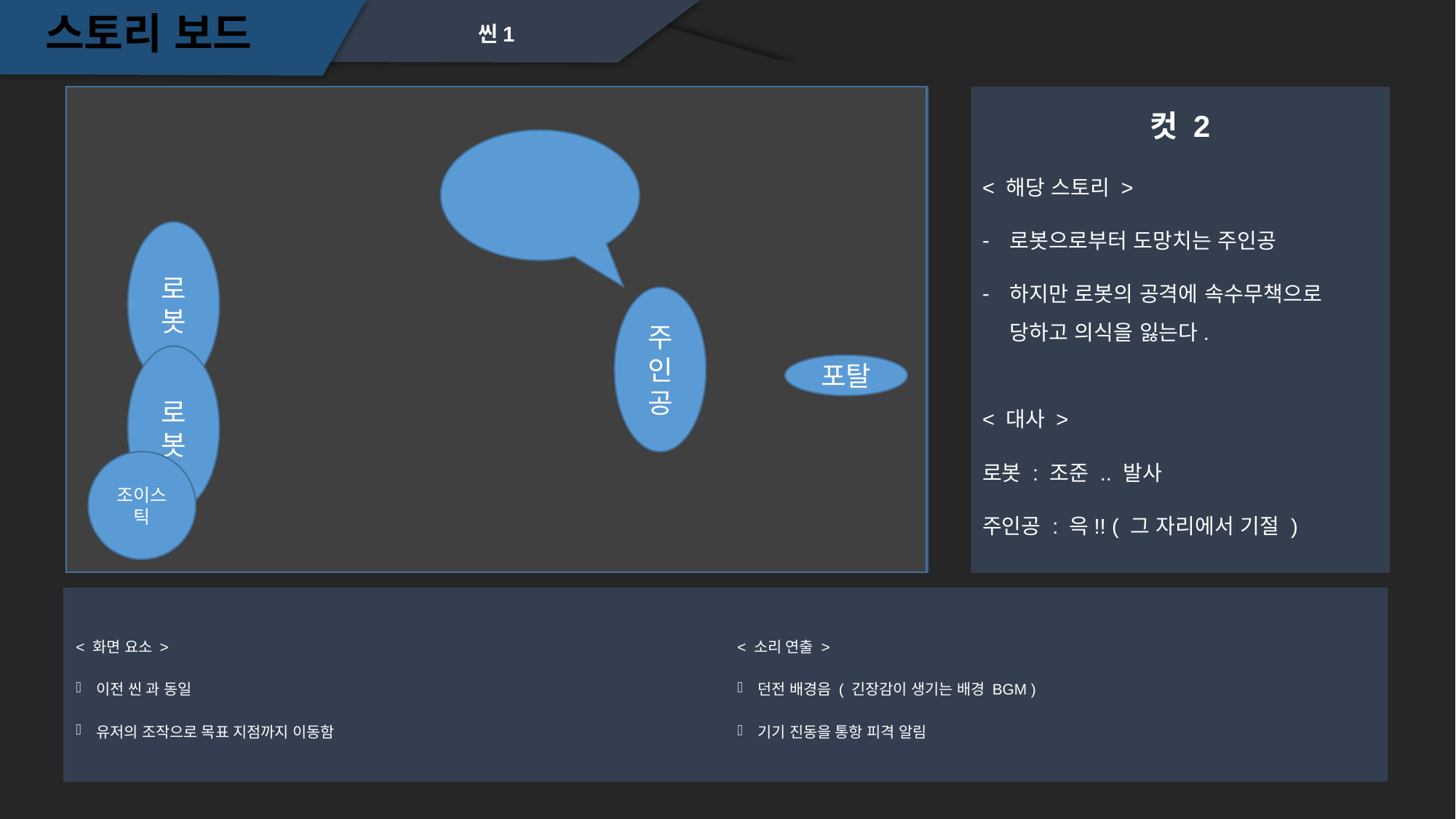

스토리 보드
씬1

컷 2

< 해당 스토리 >
로봇으로부터 도망치는 주인공
하지만 로봇의 공격에 속수무책으로 당하고 의식을 잃는다.
로봇
주인공
로봇
포탈
< 대사 >
로봇 : 조준 .. 발사
주인공 : 윽!! ( 그 자리에서 기절 )
조이스틱
< 화면 요소 >
이전 씬 과 동일
유저의 조작으로 목표 지점까지 이동함
< 소리 연출 >
던전 배경음 ( 긴장감이 생기는 배경 BGM )
기기 진동을 통항 피격 알림